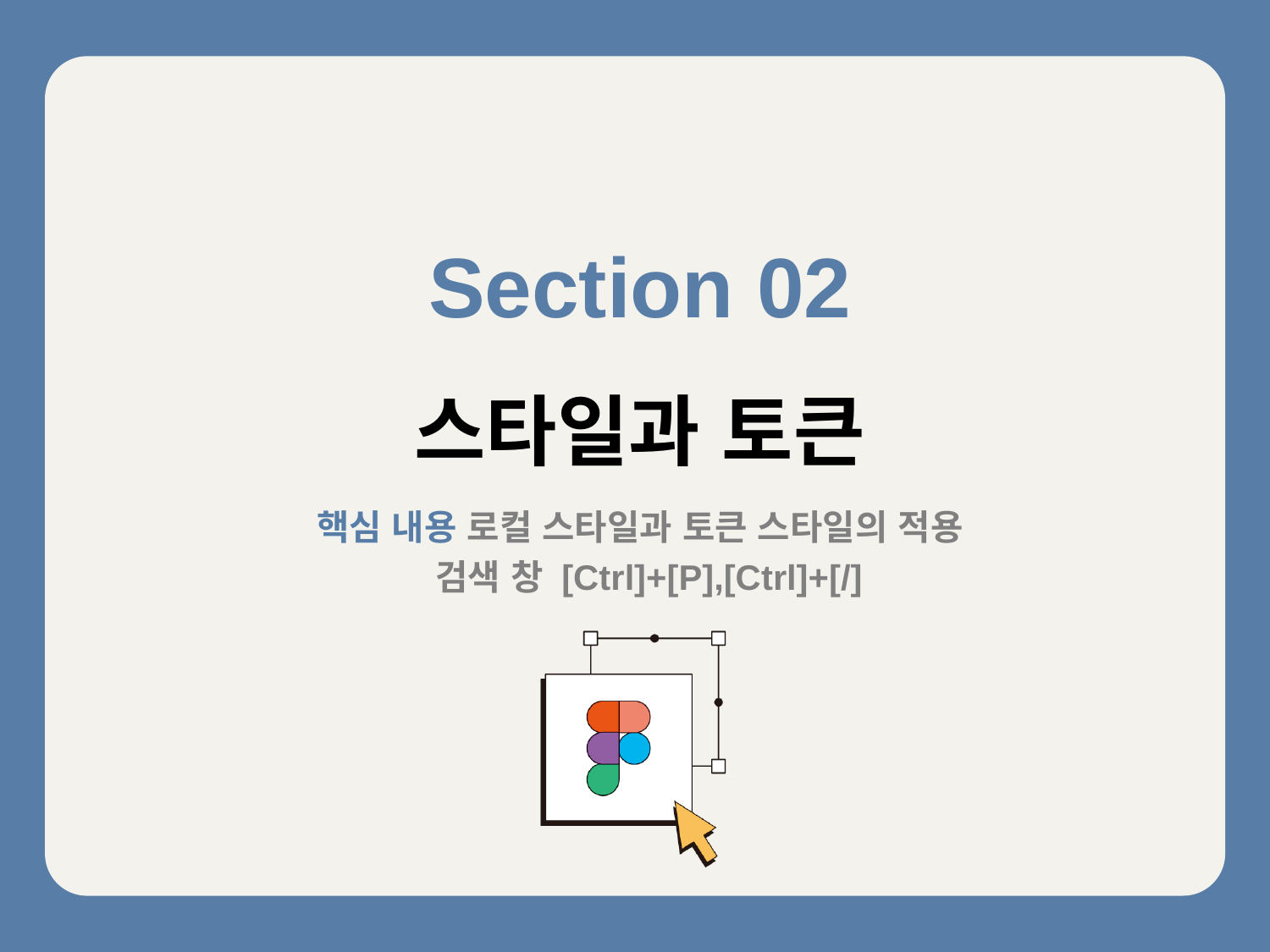

Section 02
스타일과 토큰
핵심 내용 로컬 스타일과 토큰 스타일의 적용
 검색 창 [Ctrl]+[P],[Ctrl]+[/]